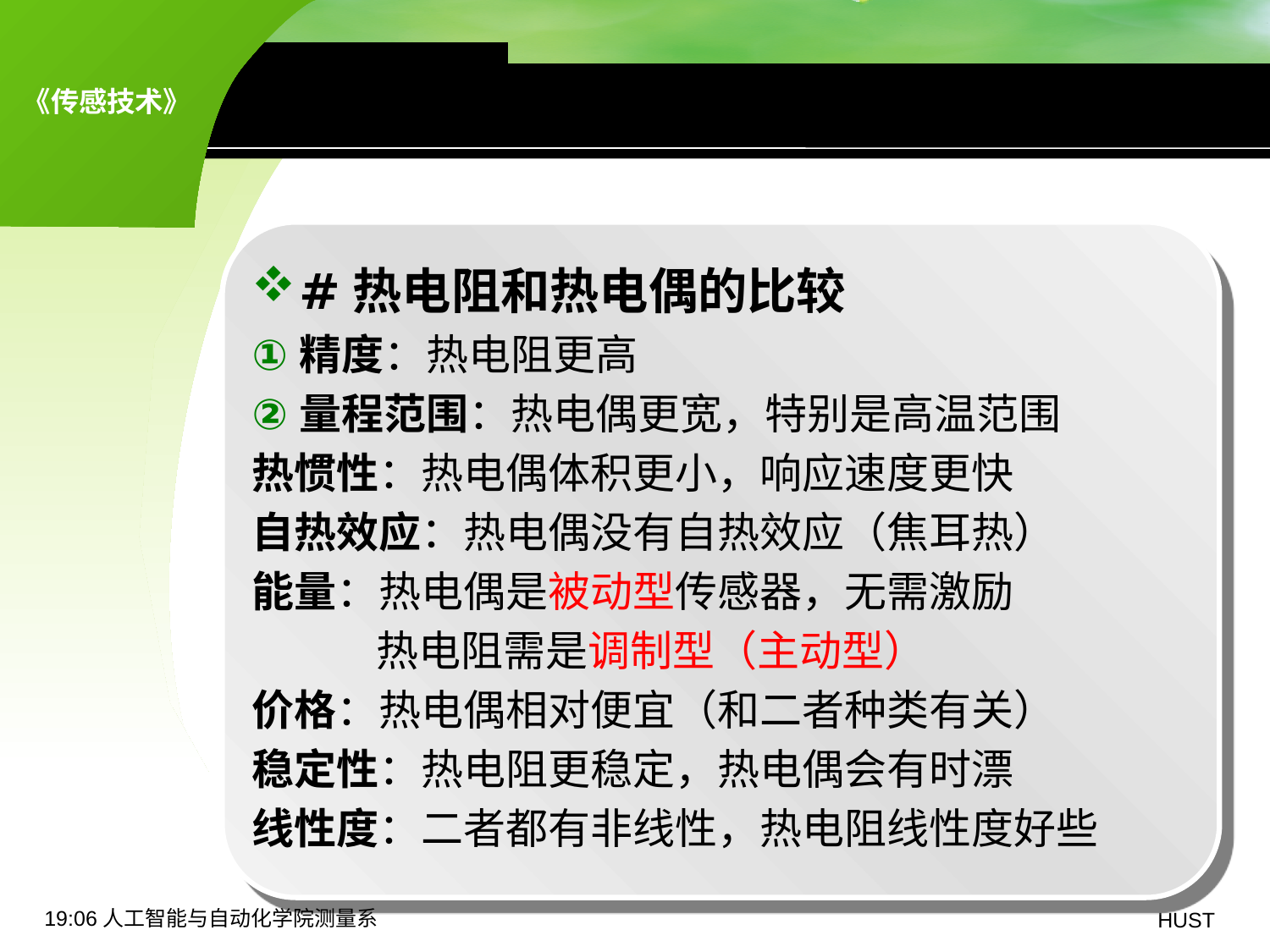

∆ 热电偶和热电阻的比较

#热电阻和热电偶的比较
精度：热电阻更高
量程范围：热电偶更宽，特别是高温范围
热惯性：热电偶体积更小，响应速度更快
自热效应：热电偶没有自热效应（焦耳热）
能量：热电偶是被动型传感器，无需激励
            热电阻需是调制型（主动型）
价格：热电偶相对便宜（和二者种类有关）
稳定性：热电阻更稳定，热电偶会有时漂
线性度：二者都有非线性，热电阻线性度好些
19:06人工智能与自动化学院测量系
HUST